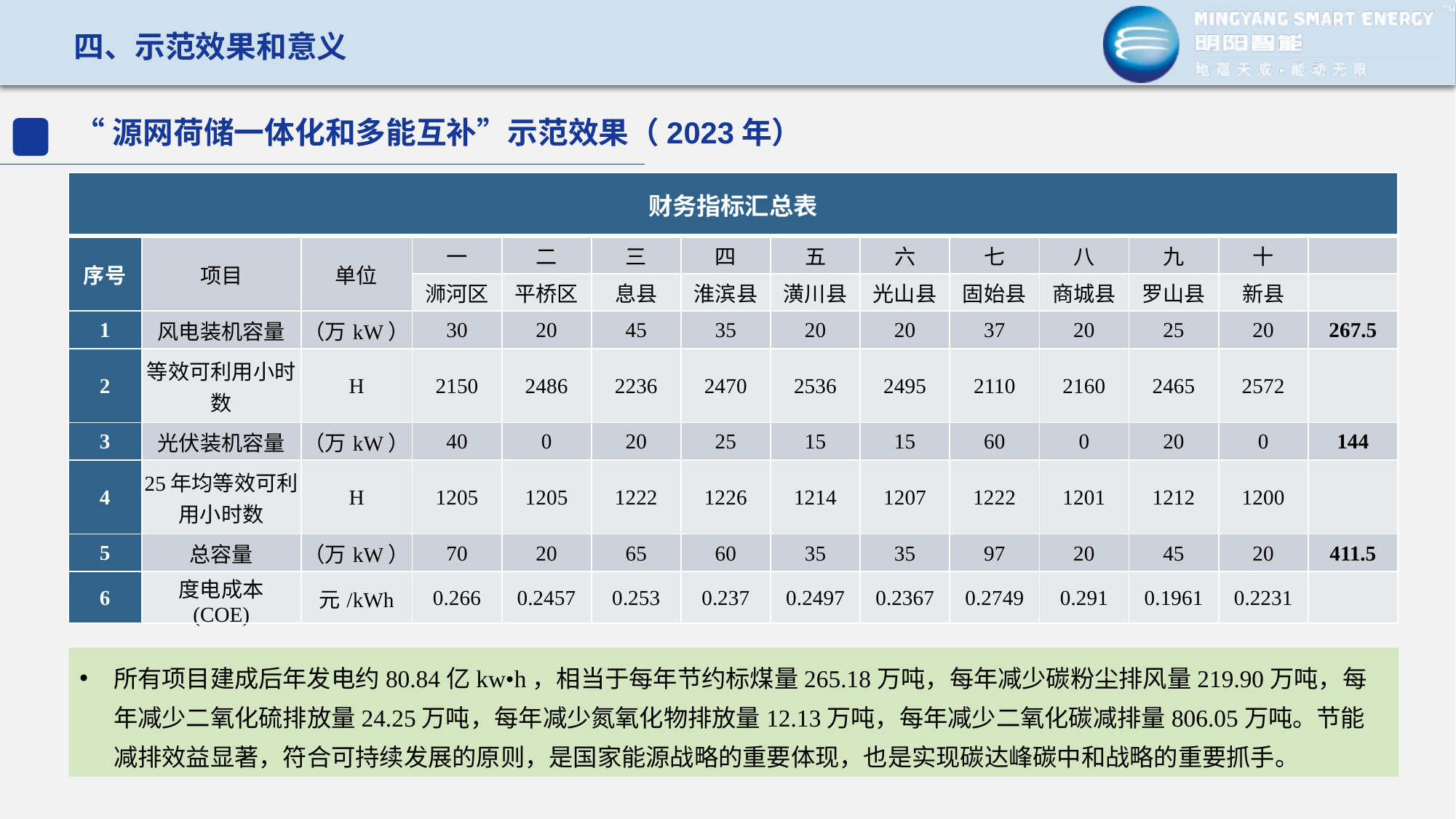

四、示范效果和意义
“源网荷储一体化和多能互补”示范效果（2023年）

| 财务指标汇总表 |  |  |  |  |  |  |  |  |  |  |  |  |  |
| --- | --- | --- | --- | --- | --- | --- | --- | --- | --- | --- | --- | --- | --- |
| 序号 | 项目 | 单位 | 一 | 二 | 三 | 四 | 五 | 六 | 七 | 八 | 九 | 十 |  |
|  |  |  | 浉河区 | 平桥区 | 息县 | 淮滨县 | 潢川县 | 光山县 | 固始县 | 商城县 | 罗山县 | 新县 |  |
| 1 | 风电装机容量 | （万kW） | 30 | 20 | 45 | 35 | 20 | 20 | 37 | 20 | 25 | 20 | 267.5 |
| 2 | 等效可利用小时数 | H | 2150 | 2486 | 2236 | 2470 | 2536 | 2495 | 2110 | 2160 | 2465 | 2572 |  |
| 3 | 光伏装机容量 | （万kW） | 40 | 0 | 20 | 25 | 15 | 15 | 60 | 0 | 20 | 0 | 144 |
| 4 | 25年均等效可利用小时数 | H | 1205 | 1205 | 1222 | 1226 | 1214 | 1207 | 1222 | 1201 | 1212 | 1200 |  |
| 5 | 总容量 | （万kW） | 70 | 20 | 65 | 60 | 35 | 35 | 97 | 20 | 45 | 20 | 411.5 |
| 6 | 度电成本 (COE) | 元/kWh | 0.266 | 0.2457 | 0.253 | 0.237 | 0.2497 | 0.2367 | 0.2749 | 0.291 | 0.1961 | 0.2231 |  |
所有项目建成后年发电约80.84亿kw•h，相当于每年节约标煤量265.18万吨，每年减少碳粉尘排风量219.90万吨，每年减少二氧化硫排放量24.25万吨，每年减少氮氧化物排放量12.13万吨，每年减少二氧化碳减排量806.05万吨。节能减排效益显著，符合可持续发展的原则，是国家能源战略的重要体现，也是实现碳达峰碳中和战略的重要抓手。